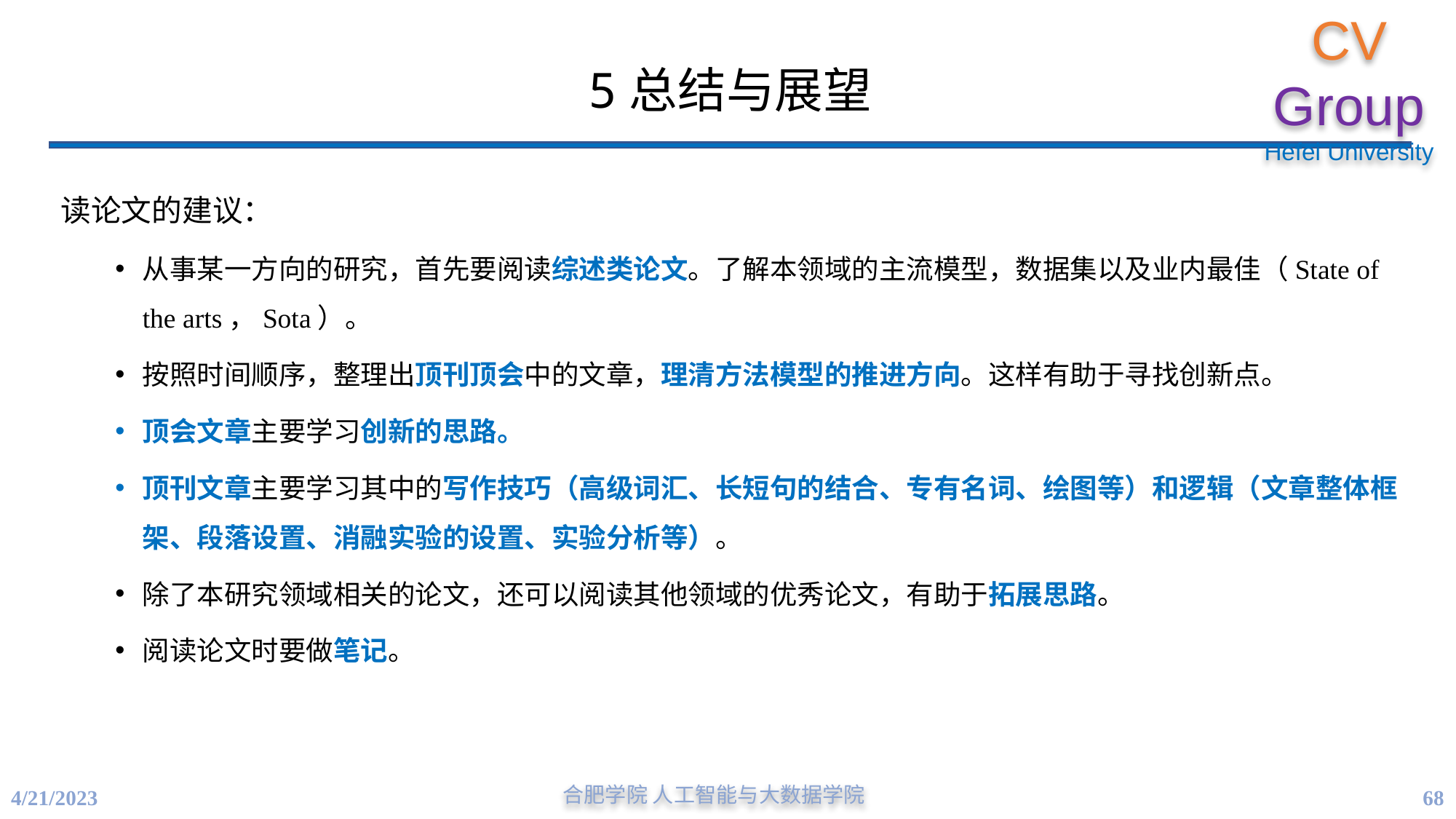

# 5总结与展望
读论文的建议：
从事某一方向的研究，首先要阅读综述类论文。了解本领域的主流模型，数据集以及业内最佳（State of the arts，Sota）。
按照时间顺序，整理出顶刊顶会中的文章，理清方法模型的推进方向。这样有助于寻找创新点。
顶会文章主要学习创新的思路。
顶刊文章主要学习其中的写作技巧（高级词汇、长短句的结合、专有名词、绘图等）和逻辑（文章整体框架、段落设置、消融实验的设置、实验分析等）。
除了本研究领域相关的论文，还可以阅读其他领域的优秀论文，有助于拓展思路。
阅读论文时要做笔记。
68
4/21/2023
合肥学院 人工智能与大数据学院